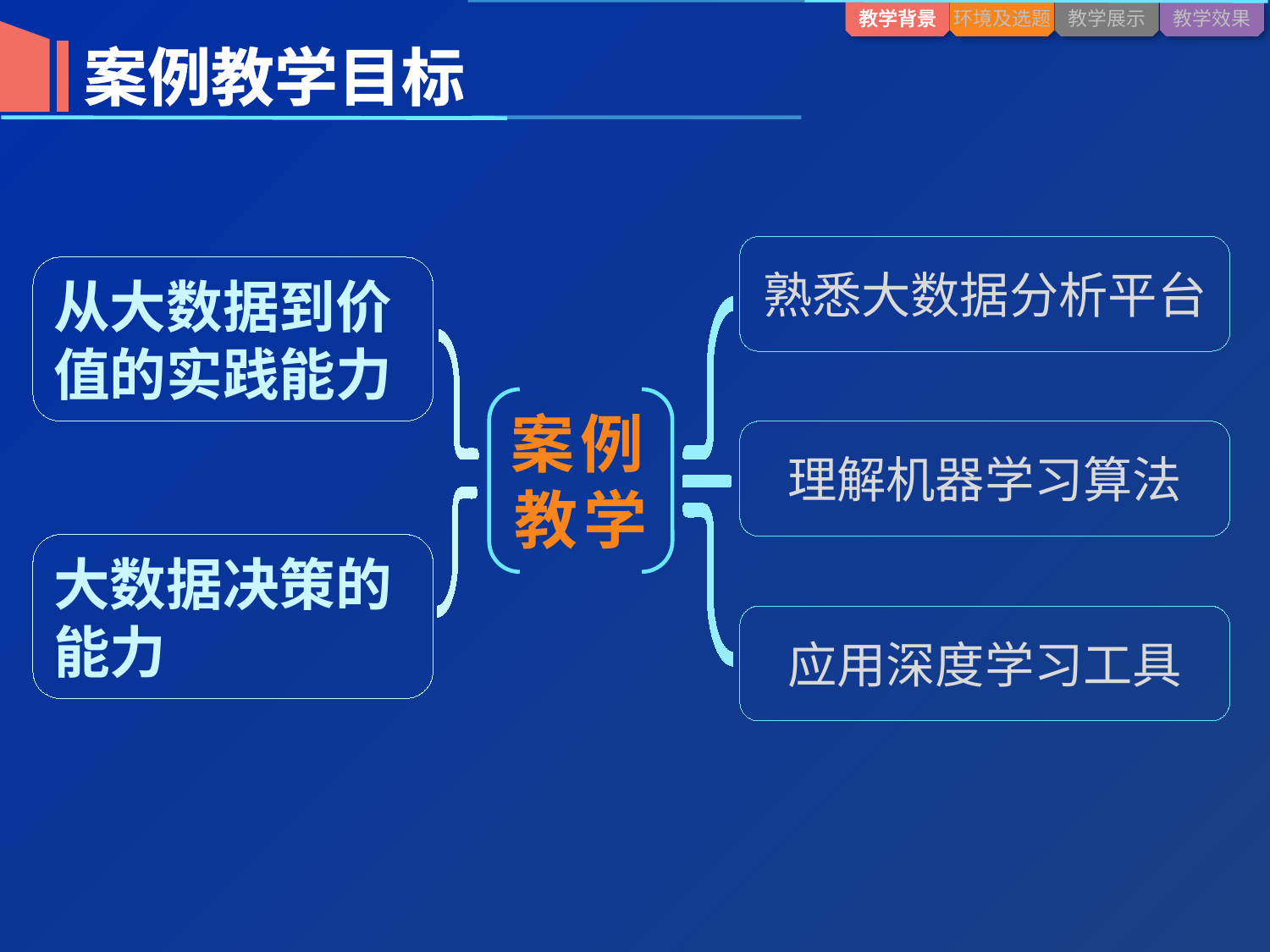

案例教学目标
熟悉大数据分析平台
从大数据到价值的实践能力

案例教学
理解机器学习算法

大数据决策的能力
应用深度学习工具